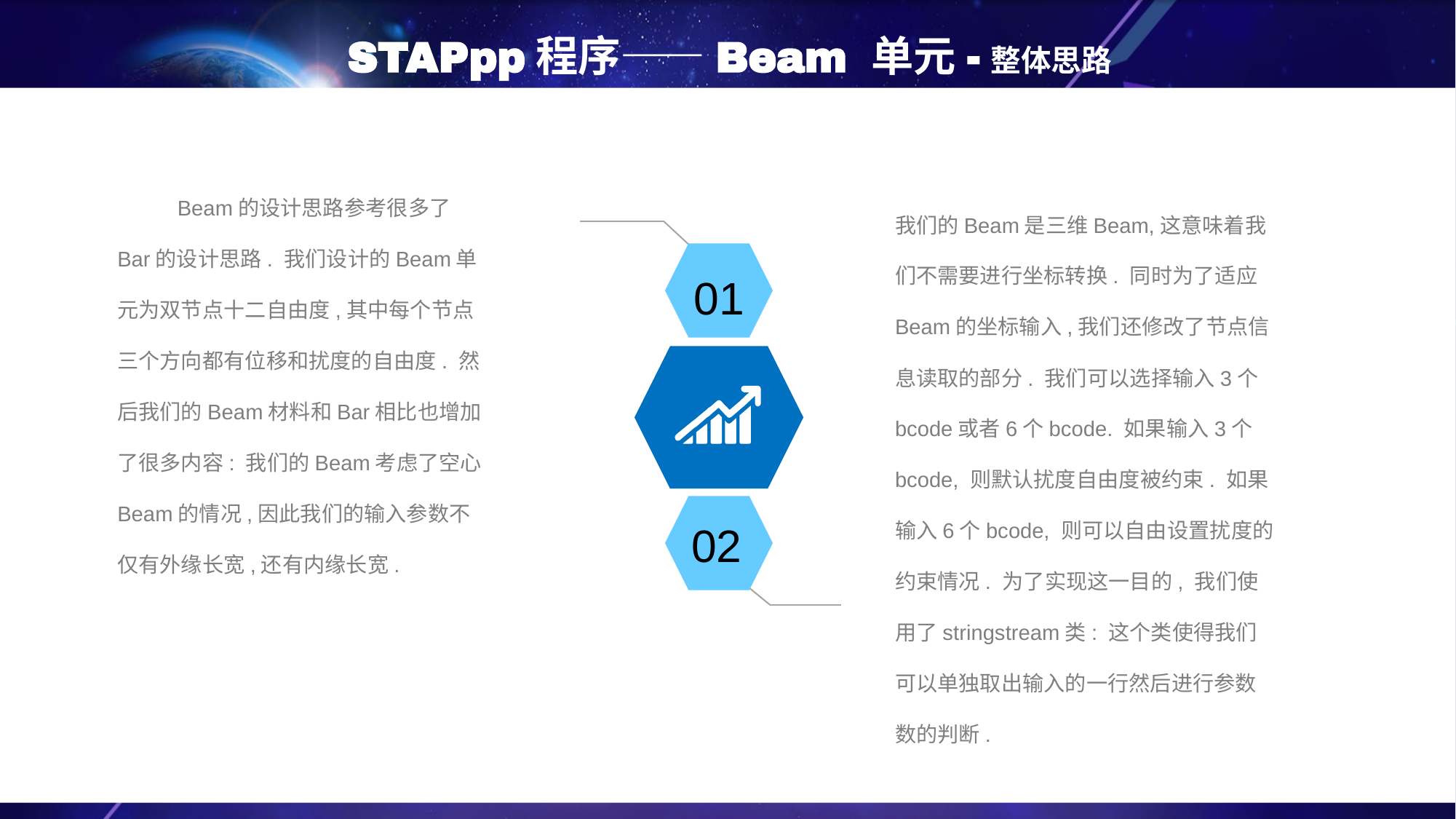

# STAPpp程序——Beam 单元-整体思路
          Beam的设计思路参考很多了Bar的设计思路. 我们设计的Beam单元为双节点十二自由度,其中每个节点三个方向都有位移和扰度的自由度. 然后我们的Beam材料和Bar相比也增加了很多内容: 我们的Beam考虑了空心Beam的情况,因此我们的输入参数不仅有外缘长宽,还有内缘长宽.
我们的Beam是三维Beam,这意味着我们不需要进行坐标转换. 同时为了适应Beam的坐标输入,我们还修改了节点信息读取的部分. 我们可以选择输入3个bcode或者6个bcode. 如果输入3个bcode, 则默认扰度自由度被约束. 如果输入6个bcode, 则可以自由设置扰度的约束情况. 为了实现这一目的, 我们使用了stringstream类: 这个类使得我们可以单独取出输入的一行然后进行参数数的判断.

01

02